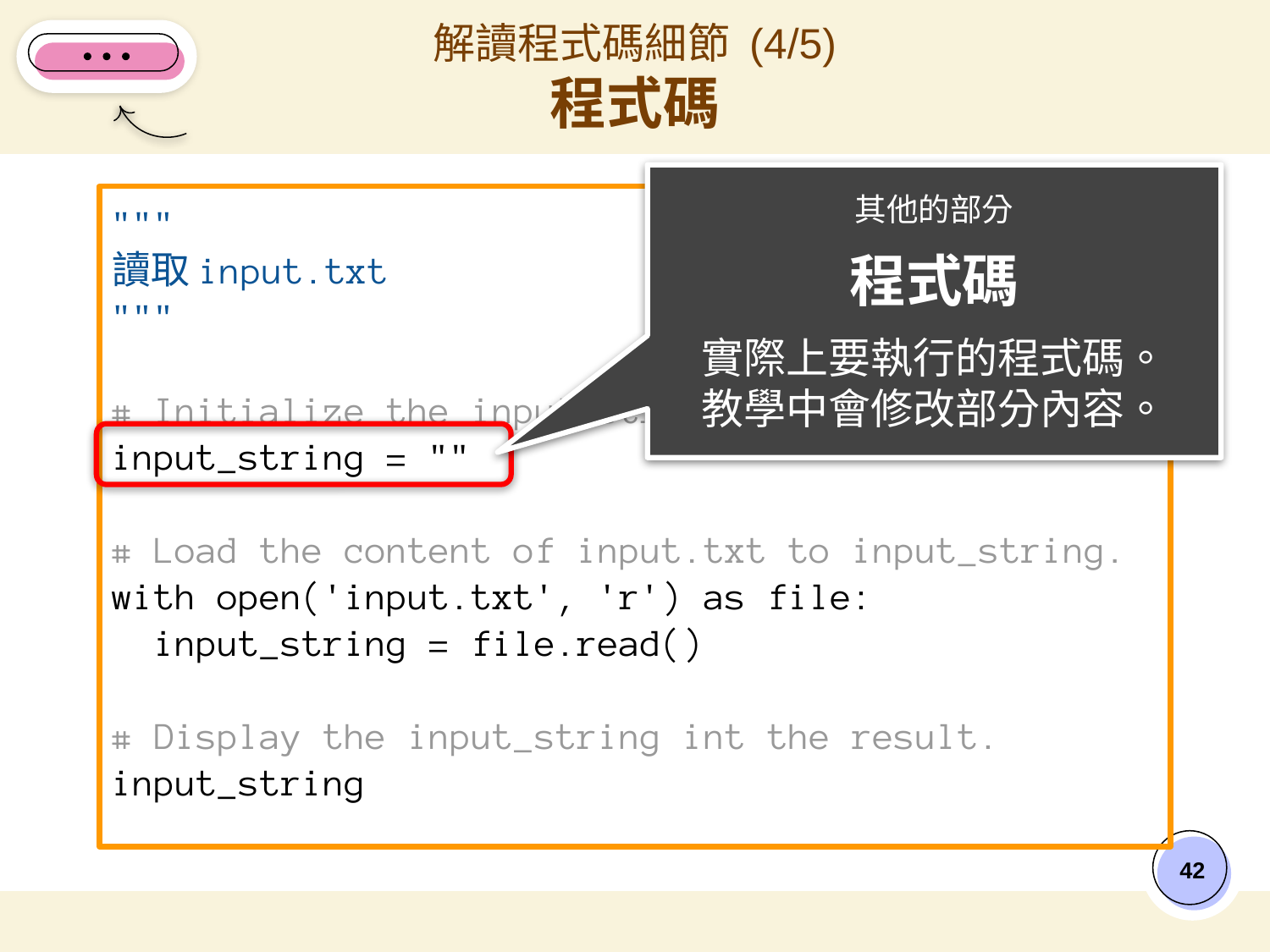

# 解讀程式碼細節 (4/5)
程式碼
其他的部分
程式碼
實際上要執行的程式碼。
教學中會修改部分內容。
"""
讀取input.txt
"""

# Initialize the input_string variable.
input_string = ""

# Load the content of input.txt to input_string.
with open('input.txt', 'r') as file:
  input_string = file.read()

# Display the input_string int the result.
input_string

42